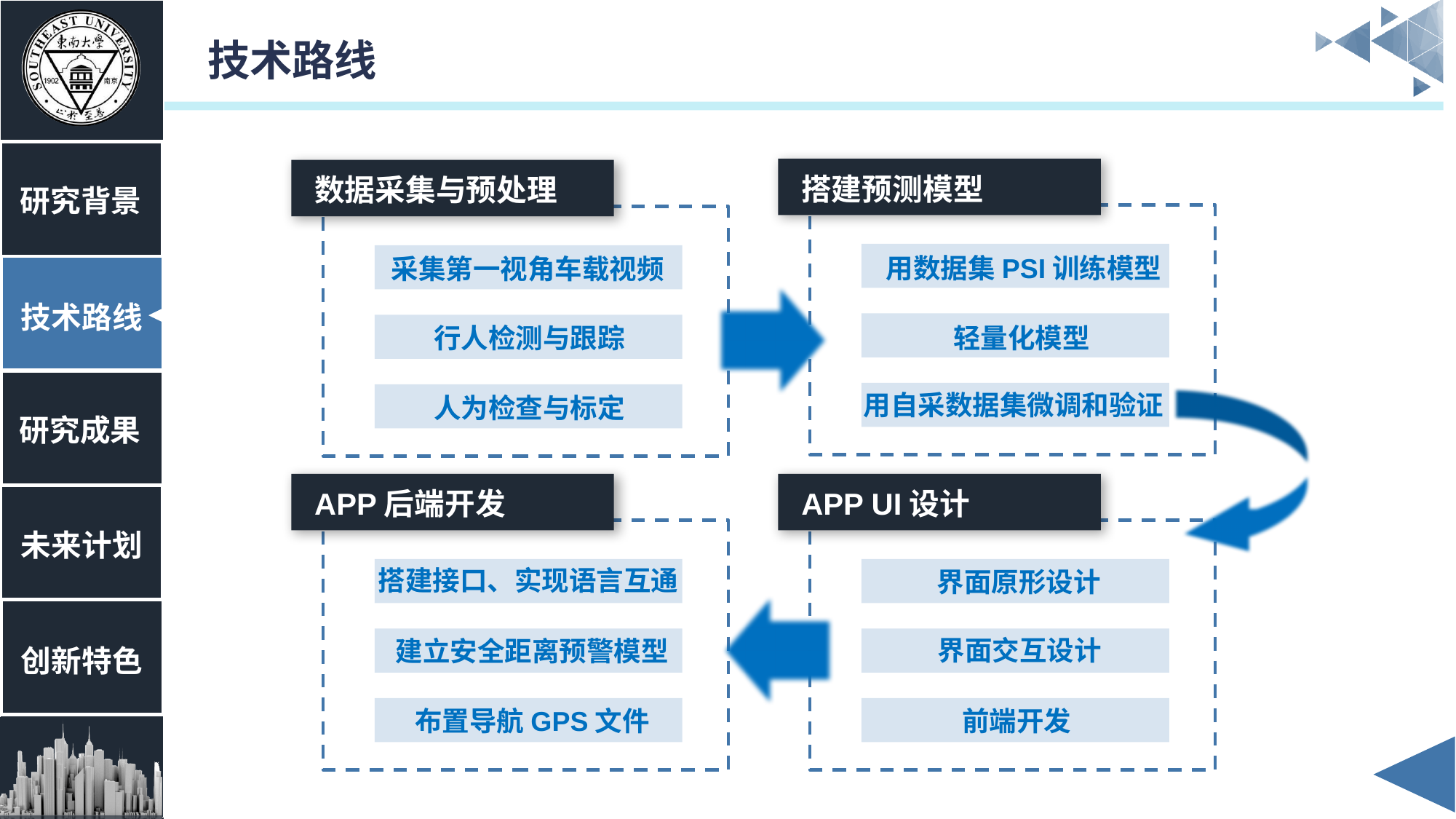

# 技术路线

搭建预测模型
数据采集与预处理
研究背景

用数据集PSI训练模型
采集第一视角车载视频

技术路线

轻量化模型
行人检测与跟踪

用自采数据集微调和验证

人为检查与标定
研究成果

APP后端开发
APP UI设计

未来计划
搭建接口、实现语言互通

界面原形设计

界面交互设计

建立安全距离预警模型

创新特色

布置导航GPS文件
前端开发
6